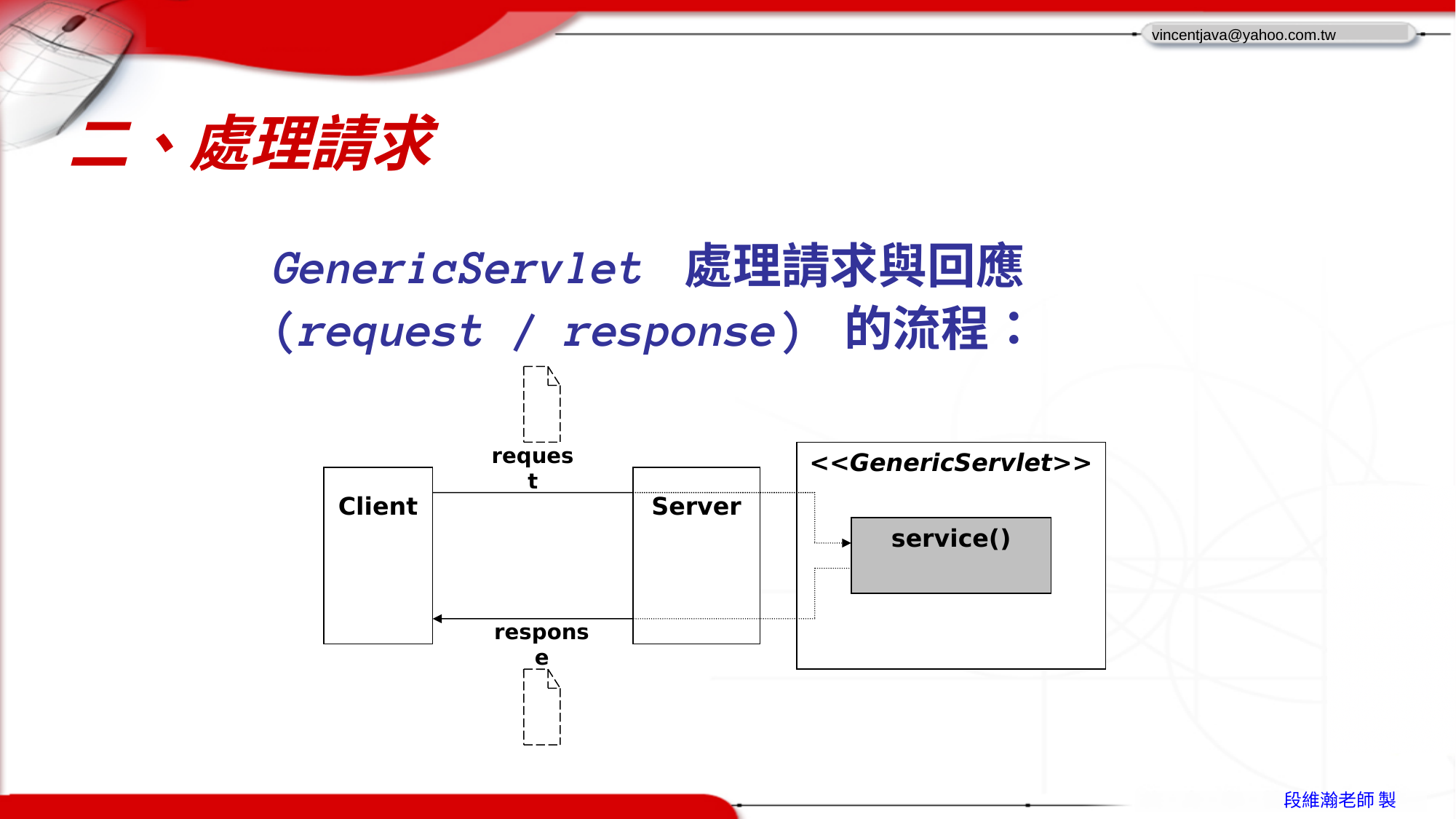

# 二、處理請求
GenericServlet 處理請求與回應
(request / response) 的流程：

request
<<GenericServlet>>

Client

Server

service()

response